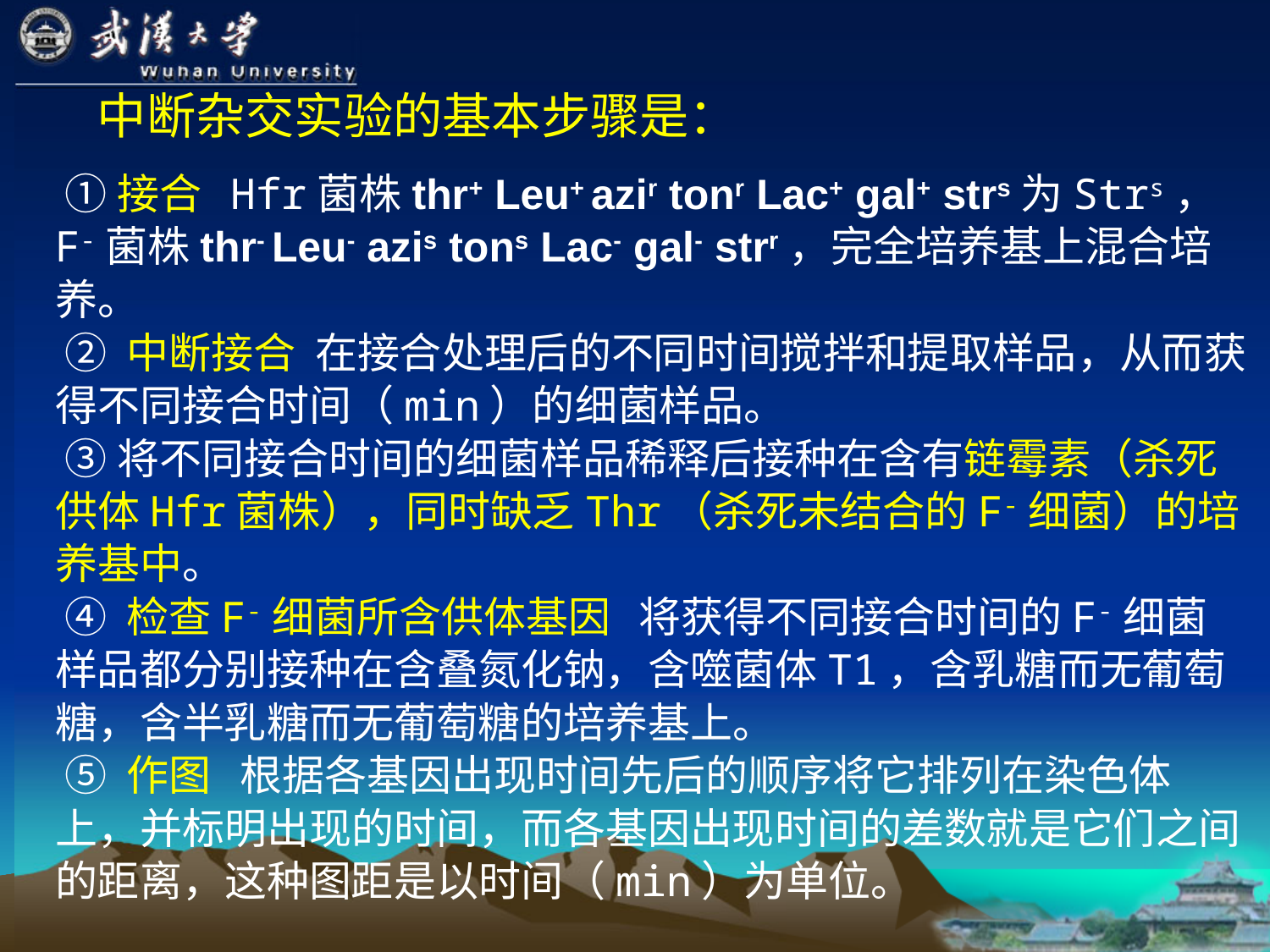

# 中断杂交实验的基本步骤是：
 ①接合  Hfr菌株thr+ Leu+ azir tonr Lac+ gal+ strs为Strs，F-菌株thr- Leu- azis tons Lac- gal- strr，完全培养基上混合培养。
 ② 中断接合  在接合处理后的不同时间搅拌和提取样品，从而获得不同接合时间（min）的细菌样品。
 ③将不同接合时间的细菌样品稀释后接种在含有链霉素（杀死供体Hfr菌株），同时缺乏Thr（杀死未结合的F-细菌）的培养基中。
 ④ 检查F-细菌所含供体基因   将获得不同接合时间的F-细菌样品都分别接种在含叠氮化钠，含噬菌体T1，含乳糖而无葡萄糖，含半乳糖而无葡萄糖的培养基上。
 ⑤ 作图   根据各基因出现时间先后的顺序将它排列在染色体上，并标明出现的时间，而各基因出现时间的差数就是它们之间的距离，这种图距是以时间（min）为单位。